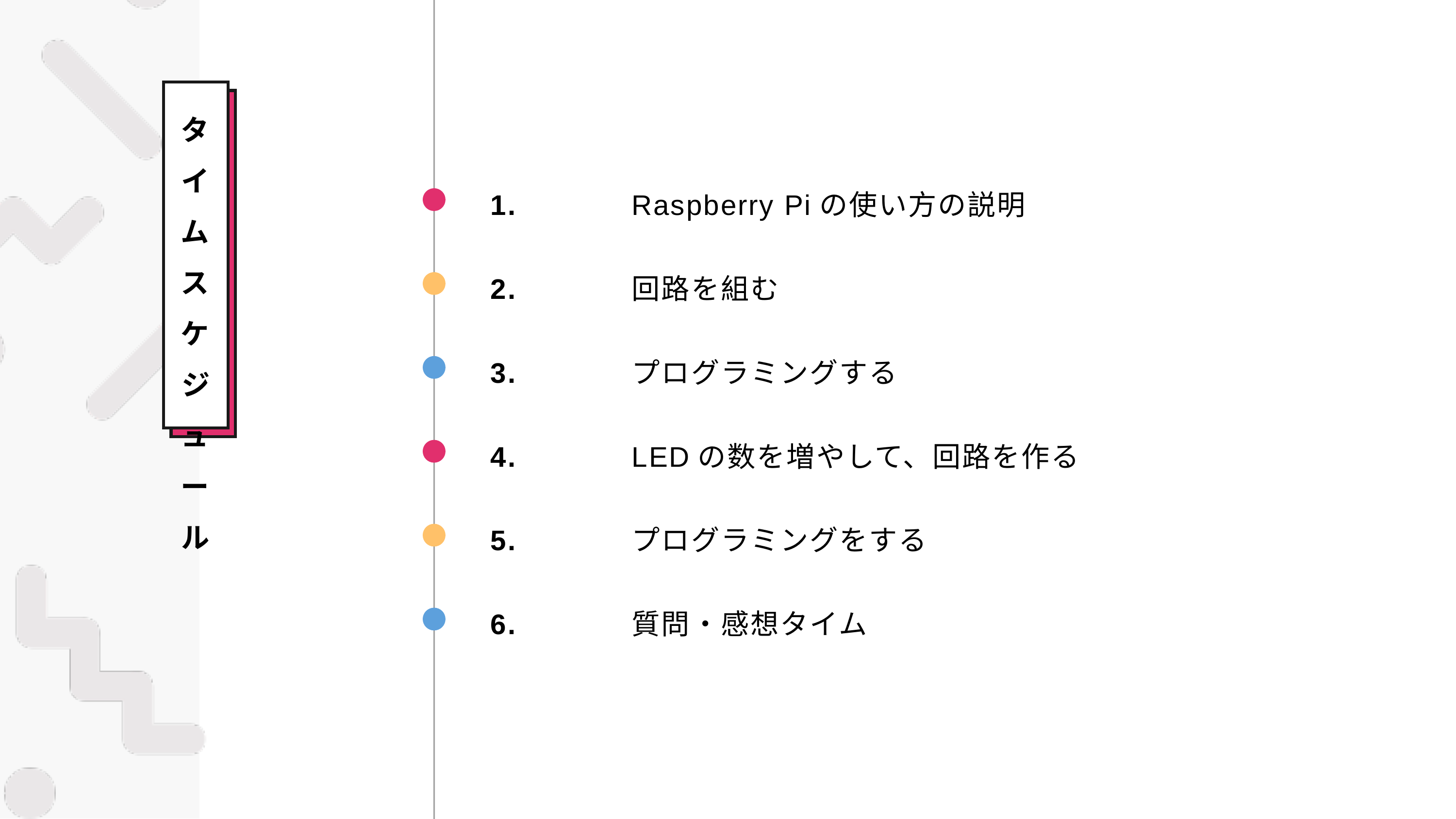

タイムスケジュール
1.
Raspberry Piの使い方の説明

2.
回路を組む

3.
プログラミングする

4.
LEDの数を増やして、回路を作る

5.
プログラミングをする

6.
質問・感想タイム